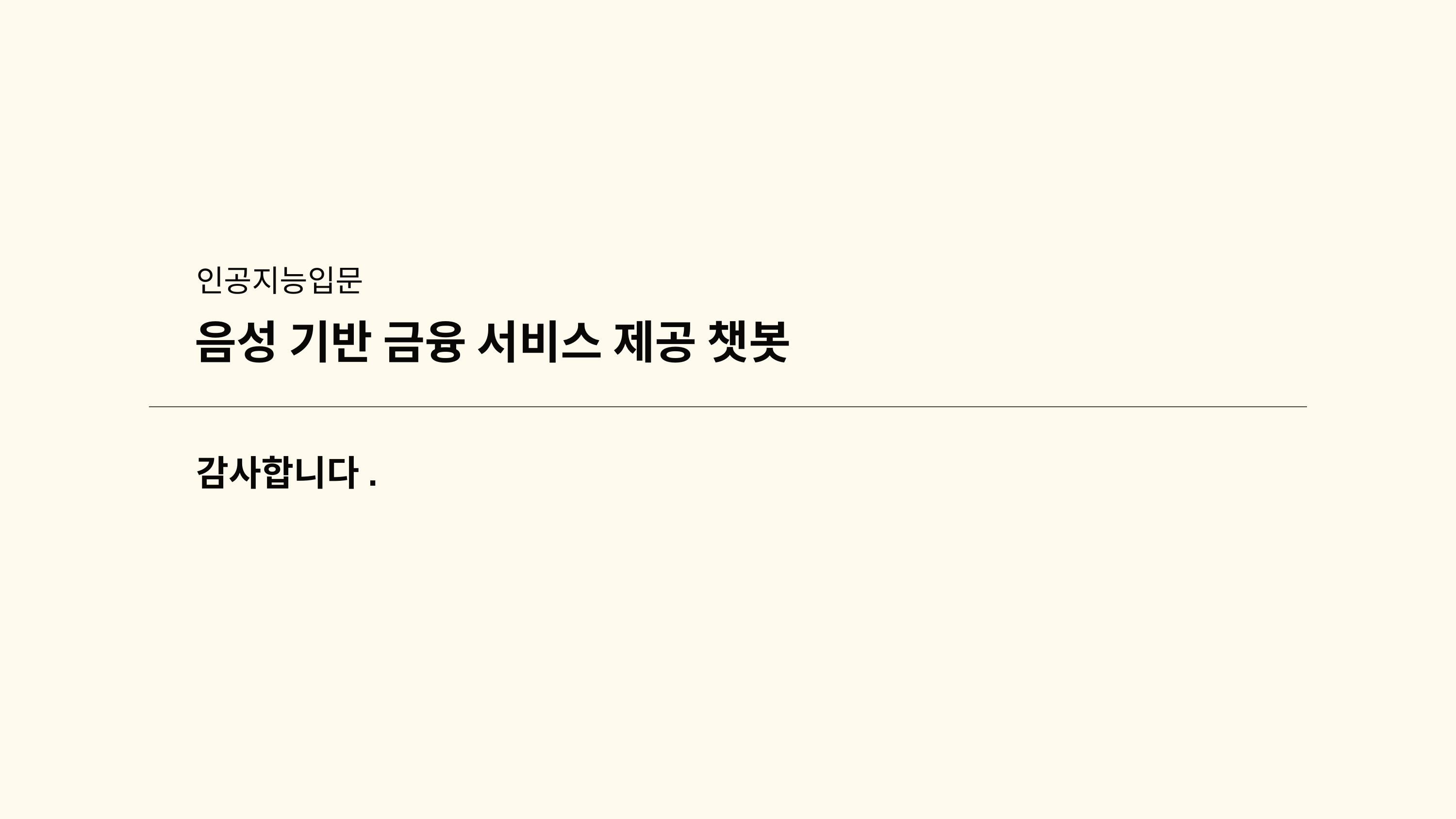

인공지능입문
음성 기반 금융 서비스 제공 챗봇

감사합니다.